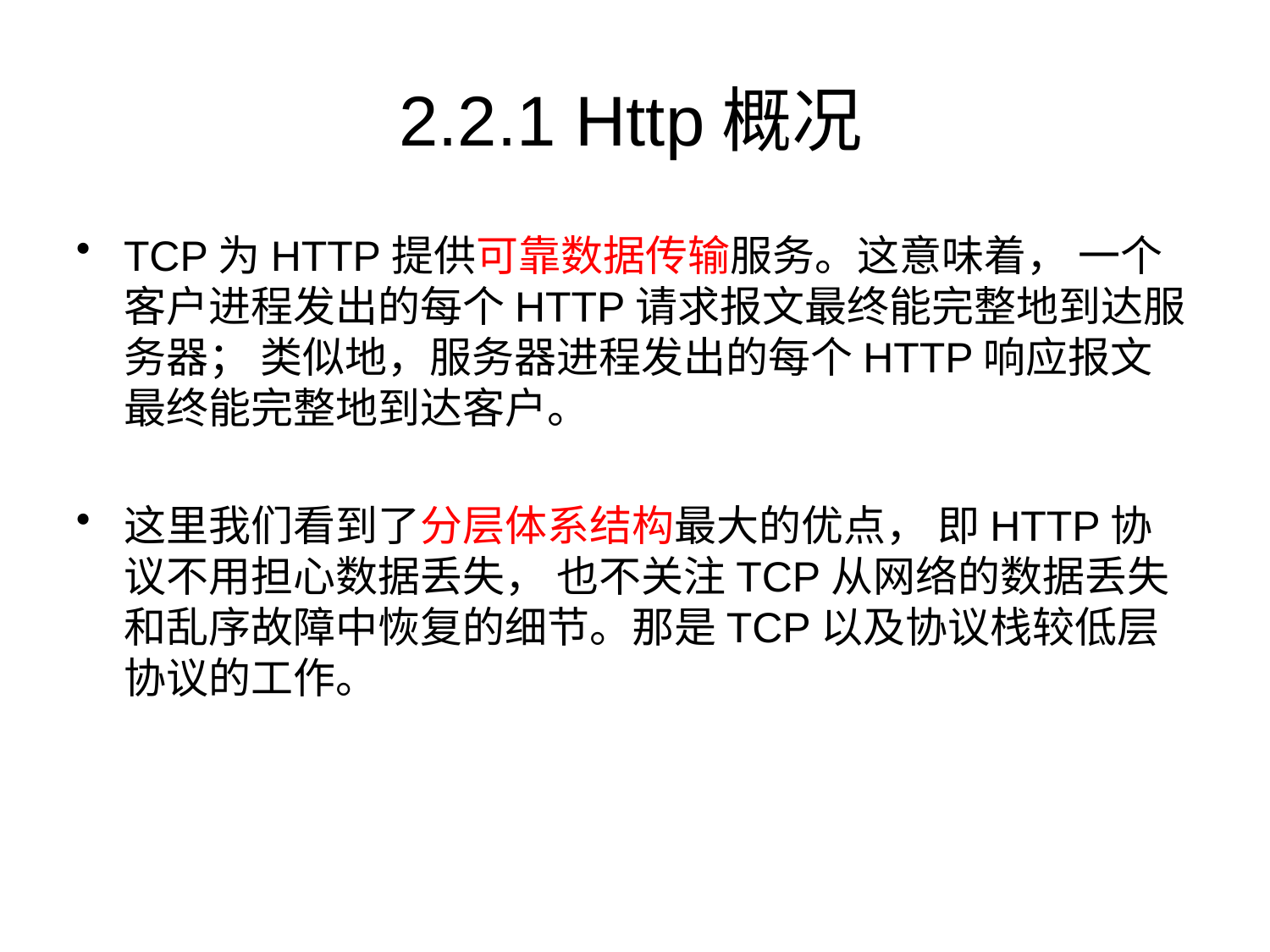

# 2.2.1 Http概况
TCP为HTTP提供可靠数据传输服务。这意味着， 一个客户进程发出的每个HTTP请求报文最终能完整地到达服务器； 类似地，服务器进程发出的每个HTTP响应报文最终能完整地到达客户。

这里我们看到了分层体系结构最大的优点， 即HTTP协议不用担心数据丢失， 也不关注TCP从网络的数据丢失和乱序故障中恢复的细节。那是TCP以及协议栈较低层协议的工作。